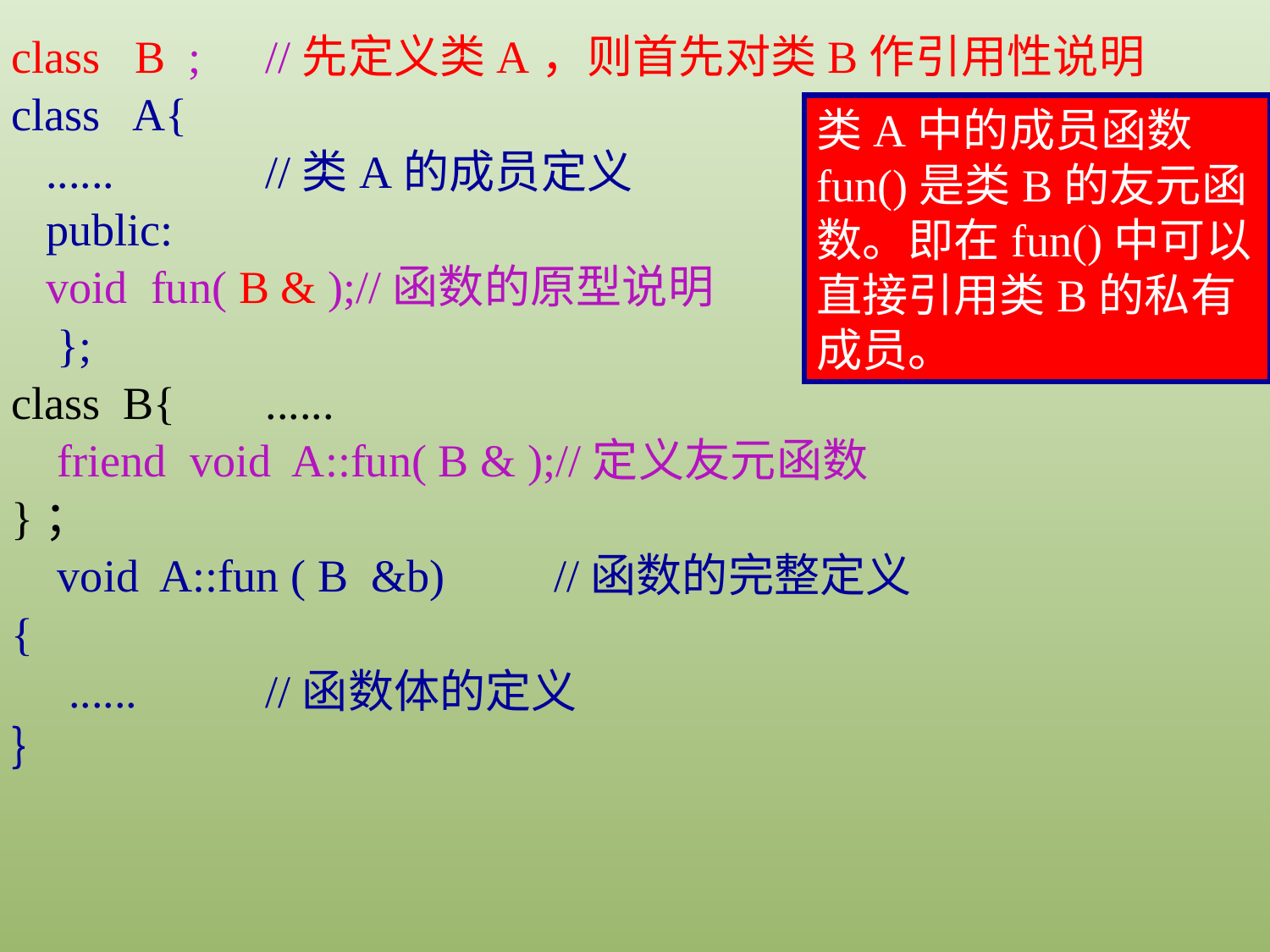

class   B  ;	//先定义类A，则首先对类B作引用性说明
class   A{
   ......		//类A的成员定义
   public:
   void  fun( B & );//函数的原型说明
    };
class  B{	......
    friend  void  A::fun( B & );//定义友元函数
}；
    void  A::fun ( B  &b)	   //函数的完整定义
{
     ......		//函数体的定义
｝
类A中的成员函数fun()是类B的友元函数。即在fun()中可以直接引用类B的私有成员。
773